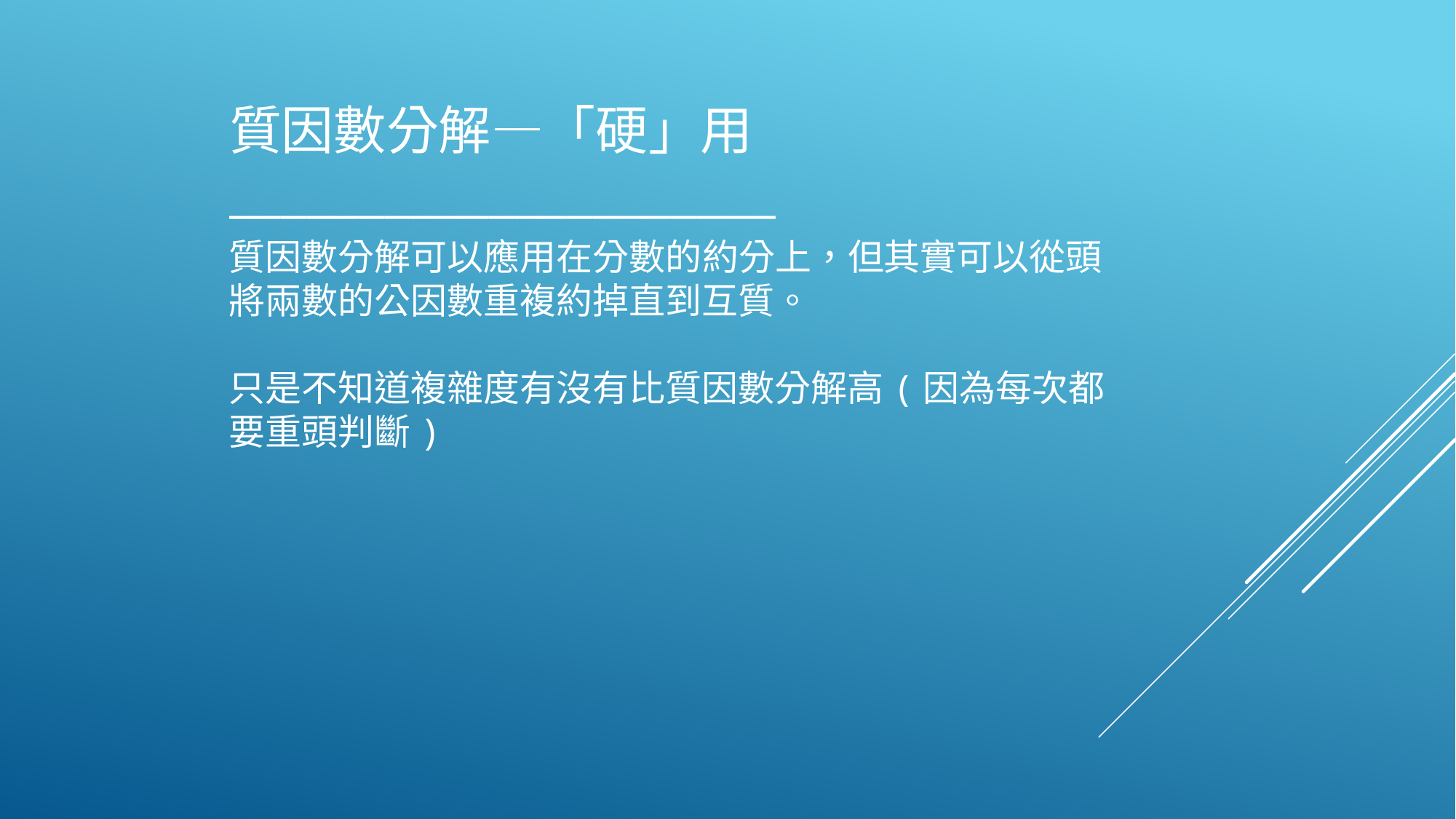

# 質因數分解—「硬」用_____________________
質因數分解可以應用在分數的約分上，但其實可以從頭將兩數的公因數重複約掉直到互質。

只是不知道複雜度有沒有比質因數分解高(因為每次都要重頭判斷)